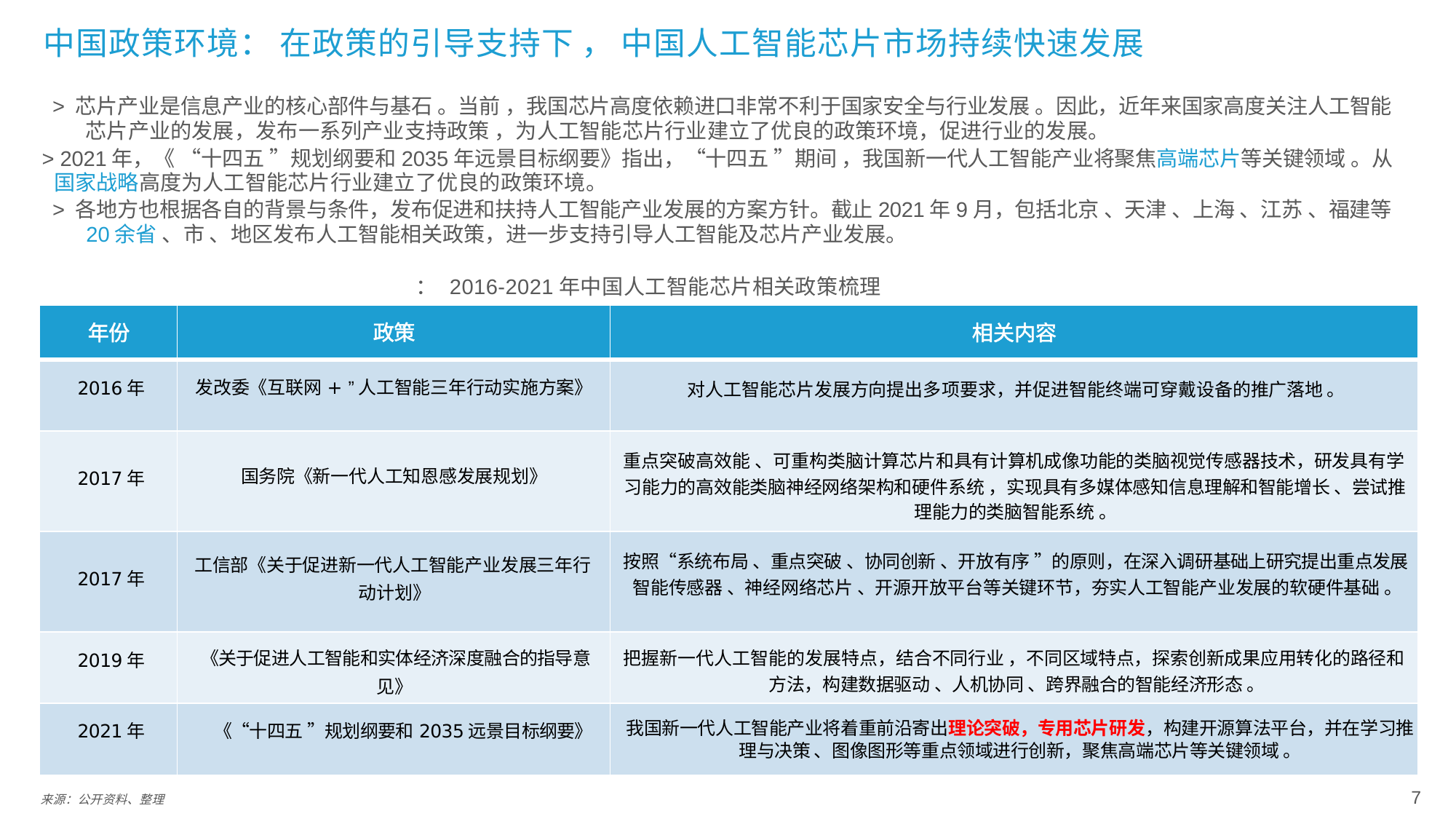

中国政策环境： 在政策的引导支持下 ， 中国人工智能芯片市场持续快速发展

> 芯片产业是信息产业的核心部件与基石 。当前 ，我国芯片高度依赖进口非常不利于国家安全与行业发展 。因此，近年来国家高度关注人工智能    芯片产业的发展，发布一系列产业支持政策 ，为人工智能芯片行业建立了优良的政策环境，促进行业的发展。
> 2021年，《 “十四五 ”规划纲要和2035年远景目标纲要》指出，“十四五 ”期间 ，我国新一代人工智能产业将聚焦高端芯片等关键领域 。从
国家战略高度为人工智能芯片行业建立了优良的政策环境。
> 各地方也根据各自的背景与条件，发布促进和扶持人工智能产业发展的方案方针。截止2021年9月，包括北京 、天津 、上海 、江苏 、福建等       20余省 、市 、地区发布人工智能相关政策，进一步支持引导人工智能及芯片产业发展。

： 2016-2021年中国人工智能芯片相关政策梳理
| 年份 | 政策 | 相关内容 |
| --- | --- | --- |
| 2016年 | 发改委《互联网+ ”人工智能三年行动实施方案》 | 对人工智能芯片发展方向提出多项要求，并促进智能终端可穿戴设备的推广落地 。 |
| 2017年 | 国务院《新一代人工知恩感发展规划》 | 重点突破高效能 、可重构类脑计算芯片和具有计算机成像功能的类脑视觉传感器技术，研发具有学 习能力的高效能类脑神经网络架构和硬件系统 ，实现具有多媒体感知信息理解和智能增长 、尝试推 理能力的类脑智能系统 。 |
| 2017年 | 工信部《关于促进新一代人工智能产业发展三年行 动计划》 | 按照“系统布局 、重点突破 、协同创新 、开放有序 ”的原则，在深入调研基础上研究提出重点发展 智能传感器 、神经网络芯片 、开源开放平台等关键环节，夯实人工智能产业发展的软硬件基础 。 |
| 2019年 | 《关于促进人工智能和实体经济深度融合的指导意 见》 | 把握新一代人工智能的发展特点，结合不同行业 ，不同区域特点，探索创新成果应用转化的路径和 方法，构建数据驱动 、人机协同 、跨界融合的智能经济形态 。 |
| 2021年 | 《“十四五 ”规划纲要和2035远景目标纲要》 | 我国新一代人工智能产业将着重前沿寄出理论突破，专用芯片研发，构建开源算法平台，并在学习推理与决策 、图像图形等重点领域进行创新，聚焦高端芯片等关键领域 。 |

7

来源：公开资料、整理